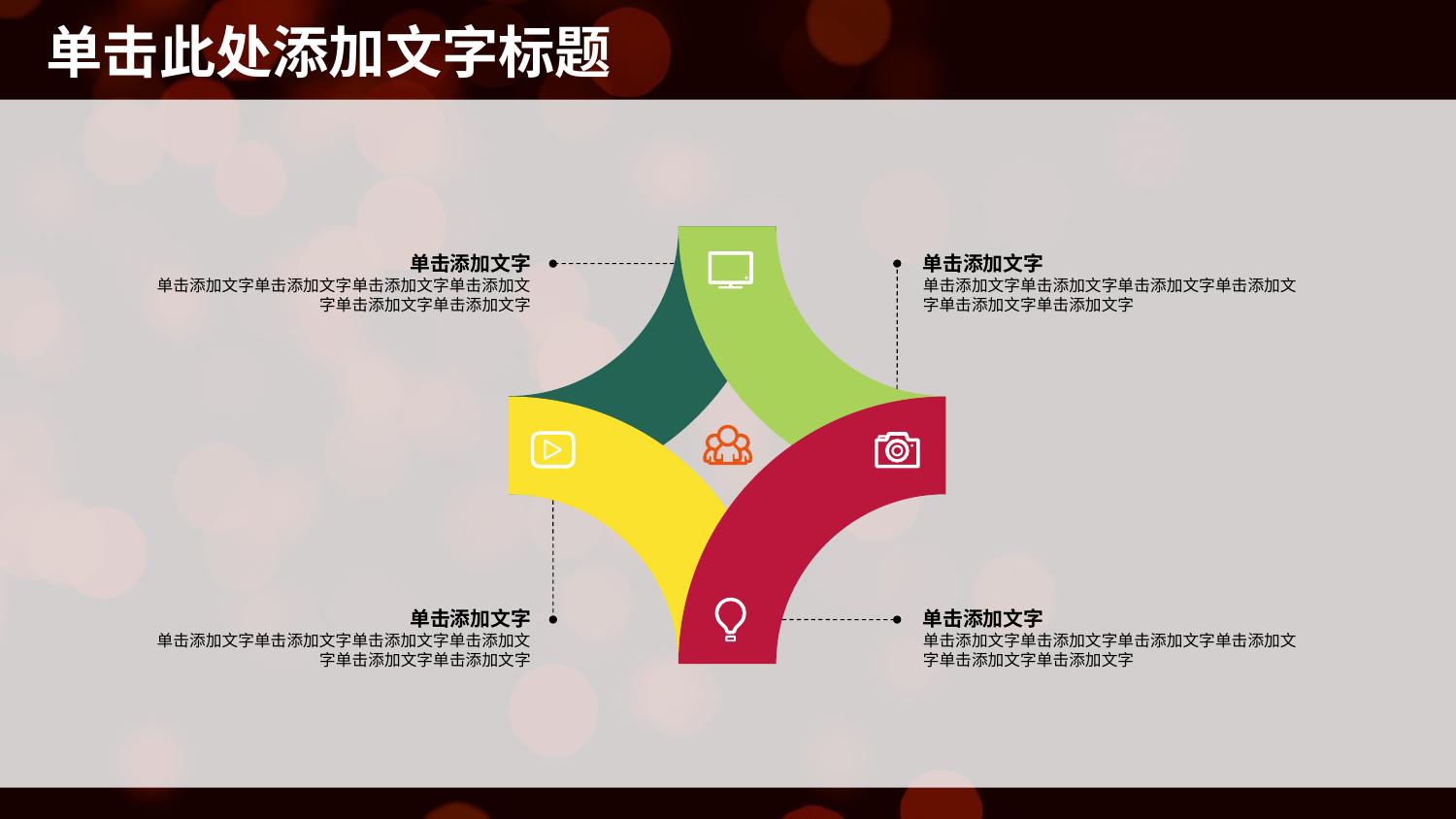

单击添加文字
单击添加文字单击添加文字单击添加文字单击添加文字单击添加文字单击添加文字

单击添加文字
单击添加文字单击添加文字单击添加文字单击添加文字单击添加文字单击添加文字

单击添加文字
单击添加文字单击添加文字单击添加文字单击添加文字单击添加文字单击添加文字
单击添加文字
单击添加文字单击添加文字单击添加文字单击添加文字单击添加文字单击添加文字